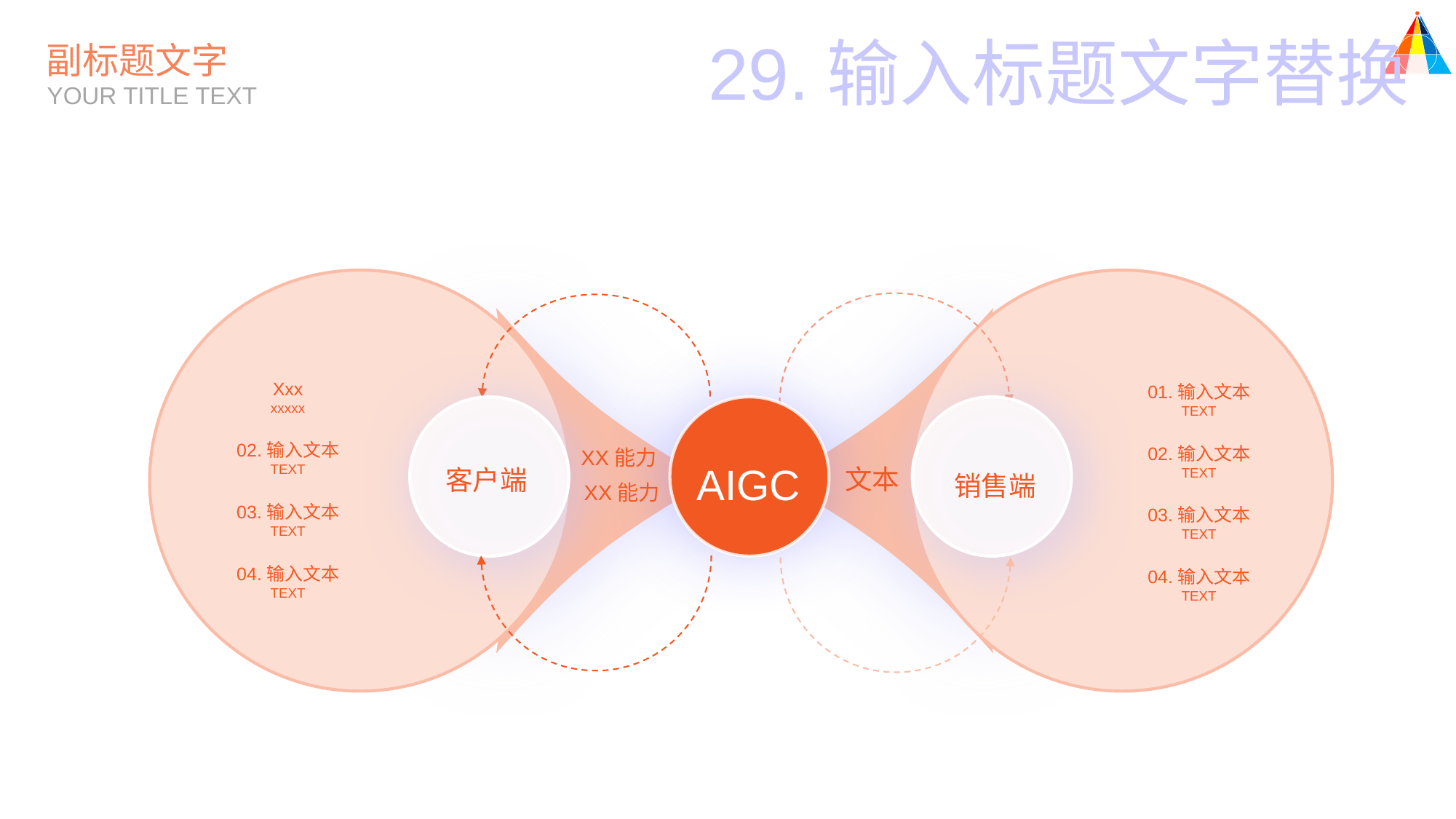

29.输入标题文字替换
副标题文字
YOUR TITLE TEXT

Xxx
xxxxx
01.输入文本
TEXT

AIGC
TEXT

02.输入文本
TEXT
02.输入文本
TEXT
XX能力
客户端
销售端
文本
XX能力
03.输入文本
TEXT
03.输入文本
TEXT

04.输入文本
TEXT

04.输入文本
TEXT